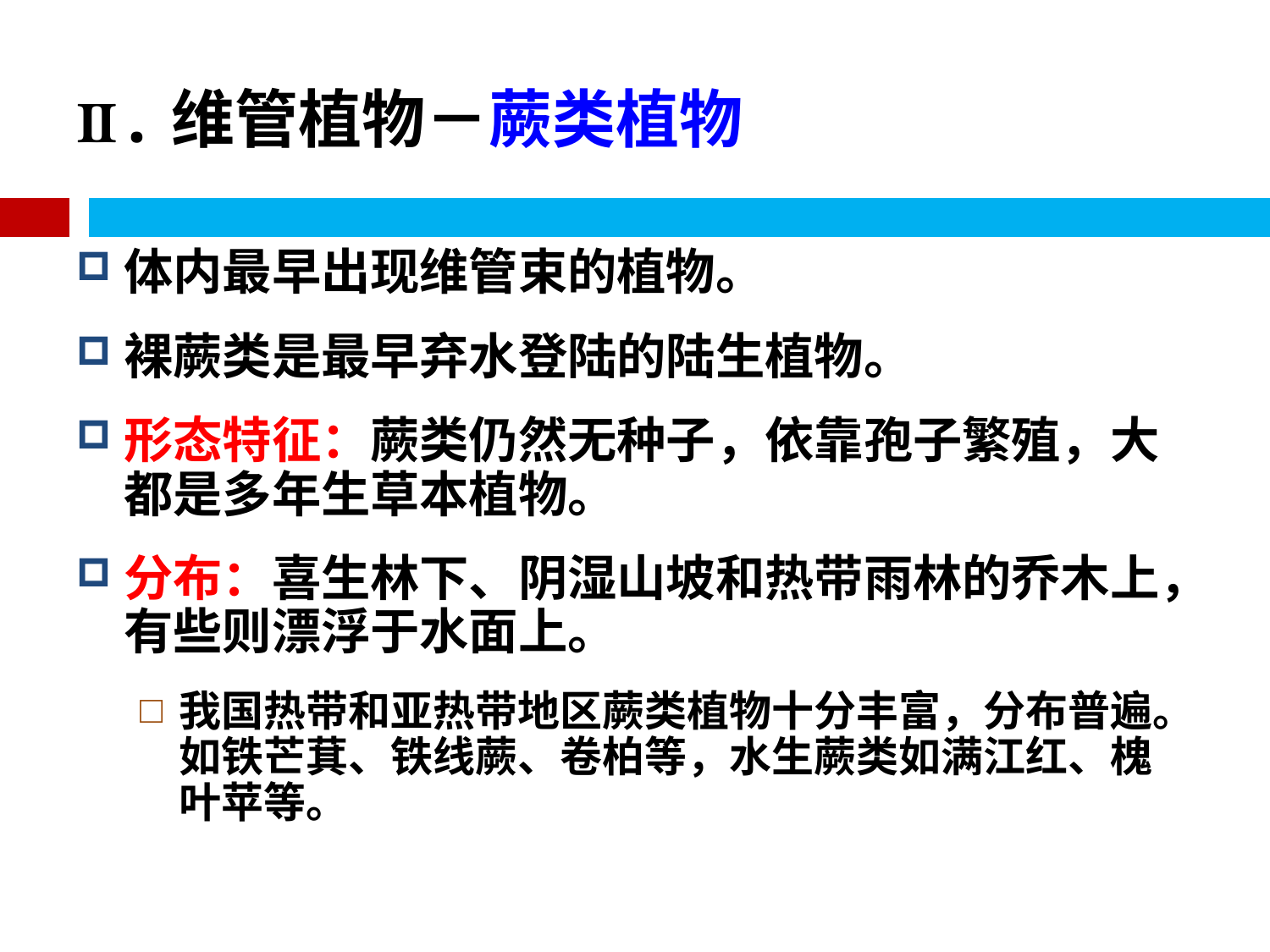

# Ⅱ.维管植物－蕨类植物
体内最早出现维管束的植物。
裸蕨类是最早弃水登陆的陆生植物。
形态特征：蕨类仍然无种子，依靠孢子繁殖，大都是多年生草本植物。
分布：喜生林下、阴湿山坡和热带雨林的乔木上，有些则漂浮于水面上。
我国热带和亚热带地区蕨类植物十分丰富，分布普遍。如铁芒萁、铁线蕨、卷柏等，水生蕨类如满江红、槐叶苹等。